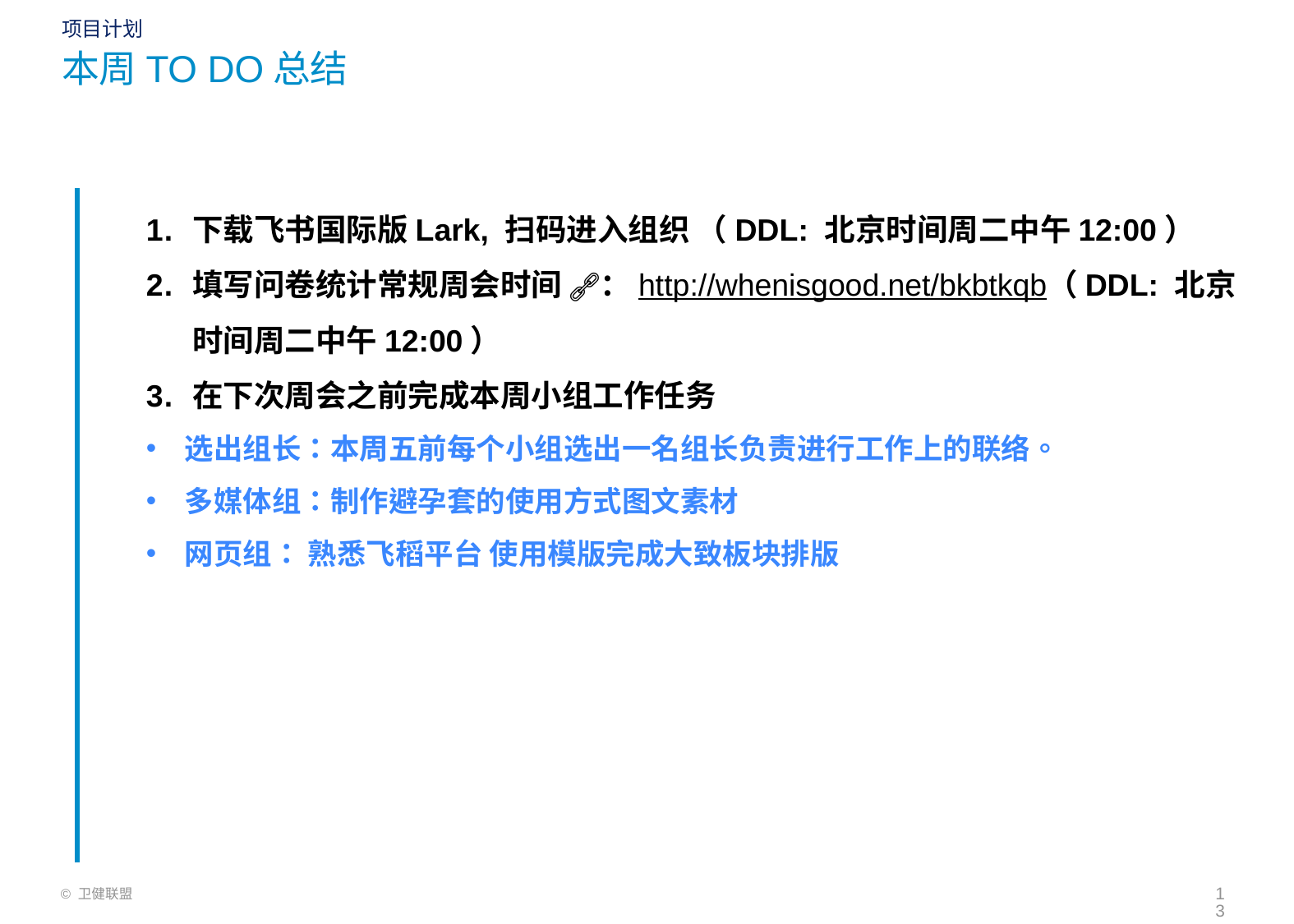

项目计划
# 本周To Do总结

下载飞书国际版Lark, 扫码进入组织 （DDL: 北京时间周二中午12:00）
填写问卷统计常规周会时间 🔗：http://whenisgood.net/bkbtkqb（DDL: 北京时间周二中午12:00）
在下次周会之前完成本周小组工作任务
选出组长：本周五前每个小组选出一名组长负责进行工作上的联络。
多媒体组：制作避孕套的使用方式图文素材
网页组： 熟悉飞稻平台 使用模版完成大致板块排版

13